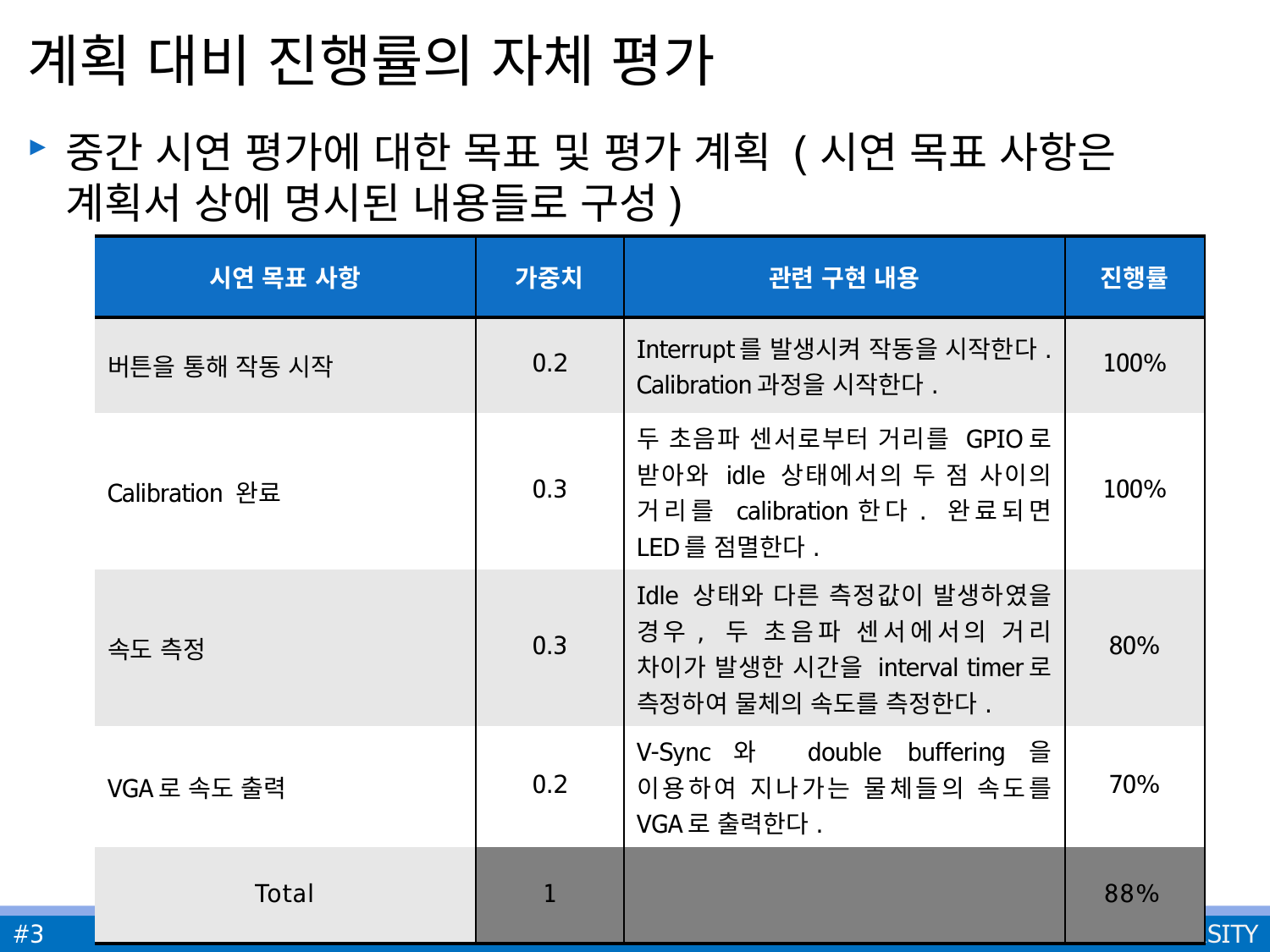

# 계획 대비 진행률의 자체 평가
중간 시연 평가에 대한 목표 및 평가 계획 (시연 목표 사항은 계획서 상에 명시된 내용들로 구성)
| 시연 목표 사항 | 가중치 | 관련 구현 내용 | 진행률 |
| --- | --- | --- | --- |
| 버튼을 통해 작동 시작 | 0.2 | Interrupt를 발생시켜 작동을 시작한다. Calibration과정을 시작한다. | 100% |
| Calibration 완료 | 0.3 | 두 초음파 센서로부터 거리를 GPIO로 받아와 idle 상태에서의 두 점 사이의 거리를 calibration한다. 완료되면 LED를 점멸한다. | 100% |
| 속도 측정 | 0.3 | Idle 상태와 다른 측정값이 발생하였을 경우, 두 초음파 센서에서의 거리 차이가 발생한 시간을 interval timer로 측정하여 물체의 속도를 측정한다. | 80% |
| VGA로 속도 출력 | 0.2 | V-Sync와 double buffering을 이용하여 지나가는 물체들의 속도를 VGA로 출력한다. | 70% |
| Total | 1 |  | 88% |
#3